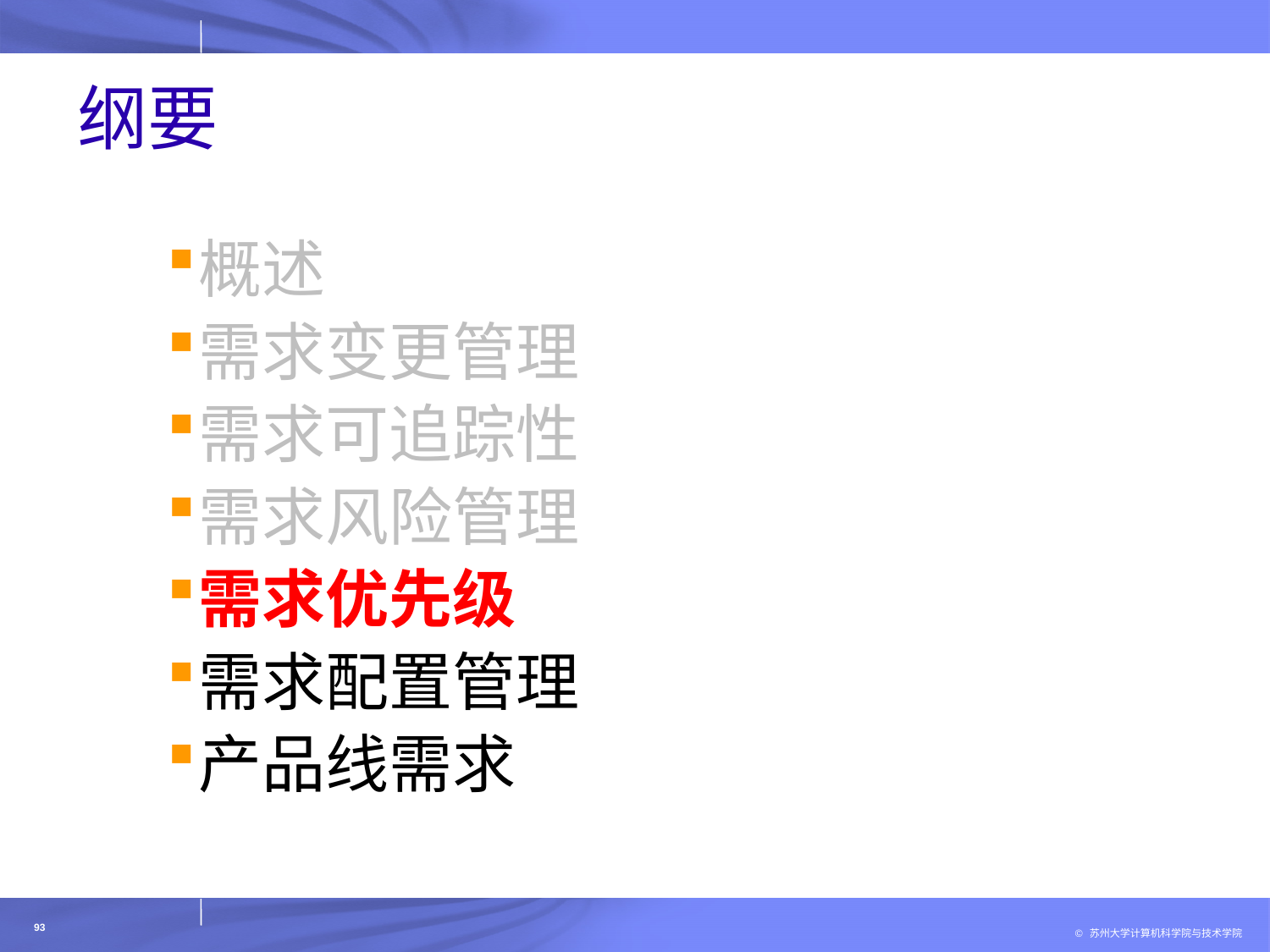

# 纲要
概述
需求变更管理
需求可追踪性
需求风险管理
需求优先级
需求配置管理
产品线需求
93